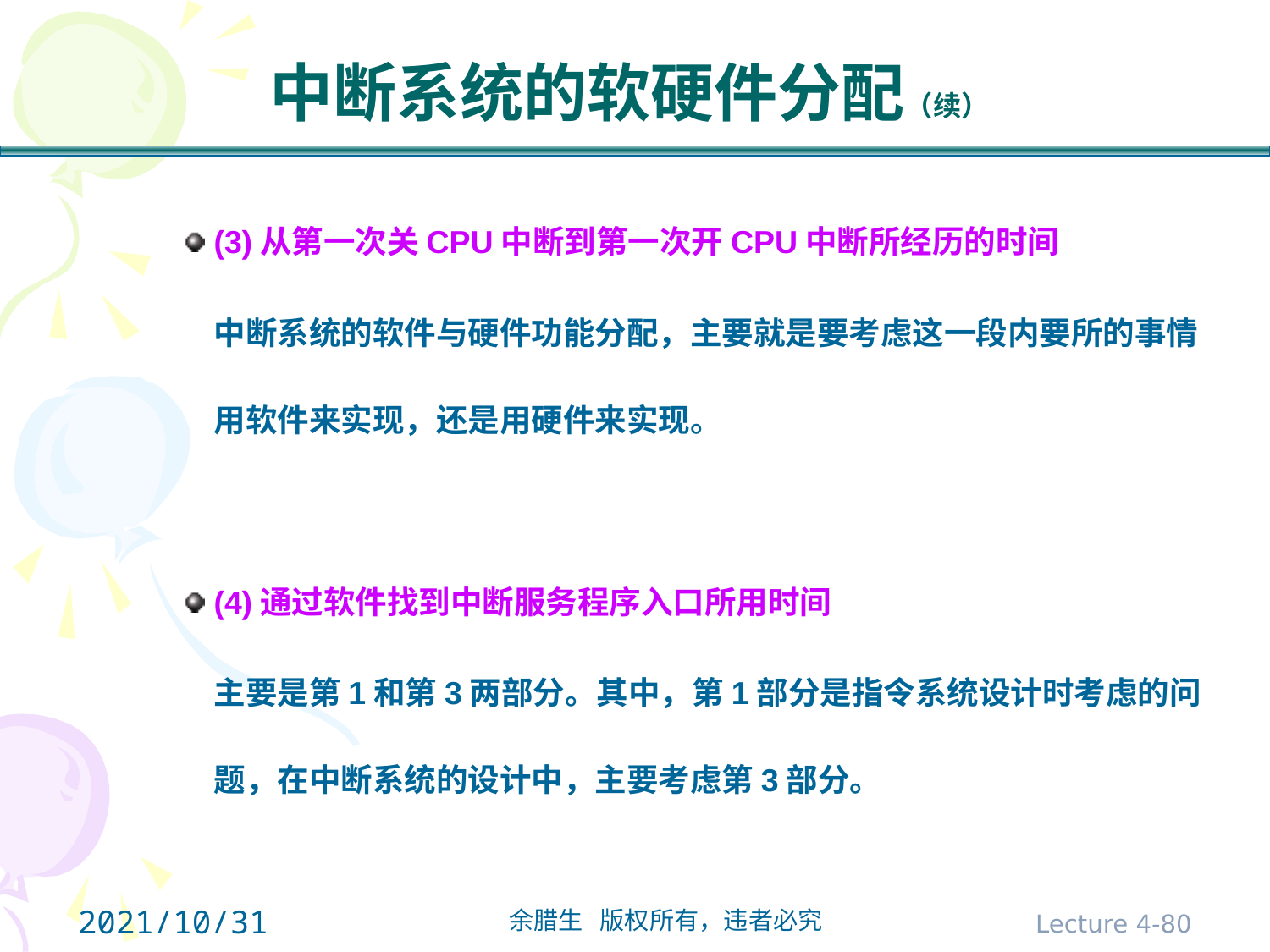

# 中断系统的软硬件分配（续）
(3)从第一次关CPU中断到第一次开CPU中断所经历的时间
	中断系统的软件与硬件功能分配，主要就是要考虑这一段内要所的事情用软件来实现，还是用硬件来实现。

(4)通过软件找到中断服务程序入口所用时间
	主要是第1和第3两部分。其中，第1部分是指令系统设计时考虑的问题，在中断系统的设计中，主要考虑第3部分。
2021/10/31
Lecture 4-80